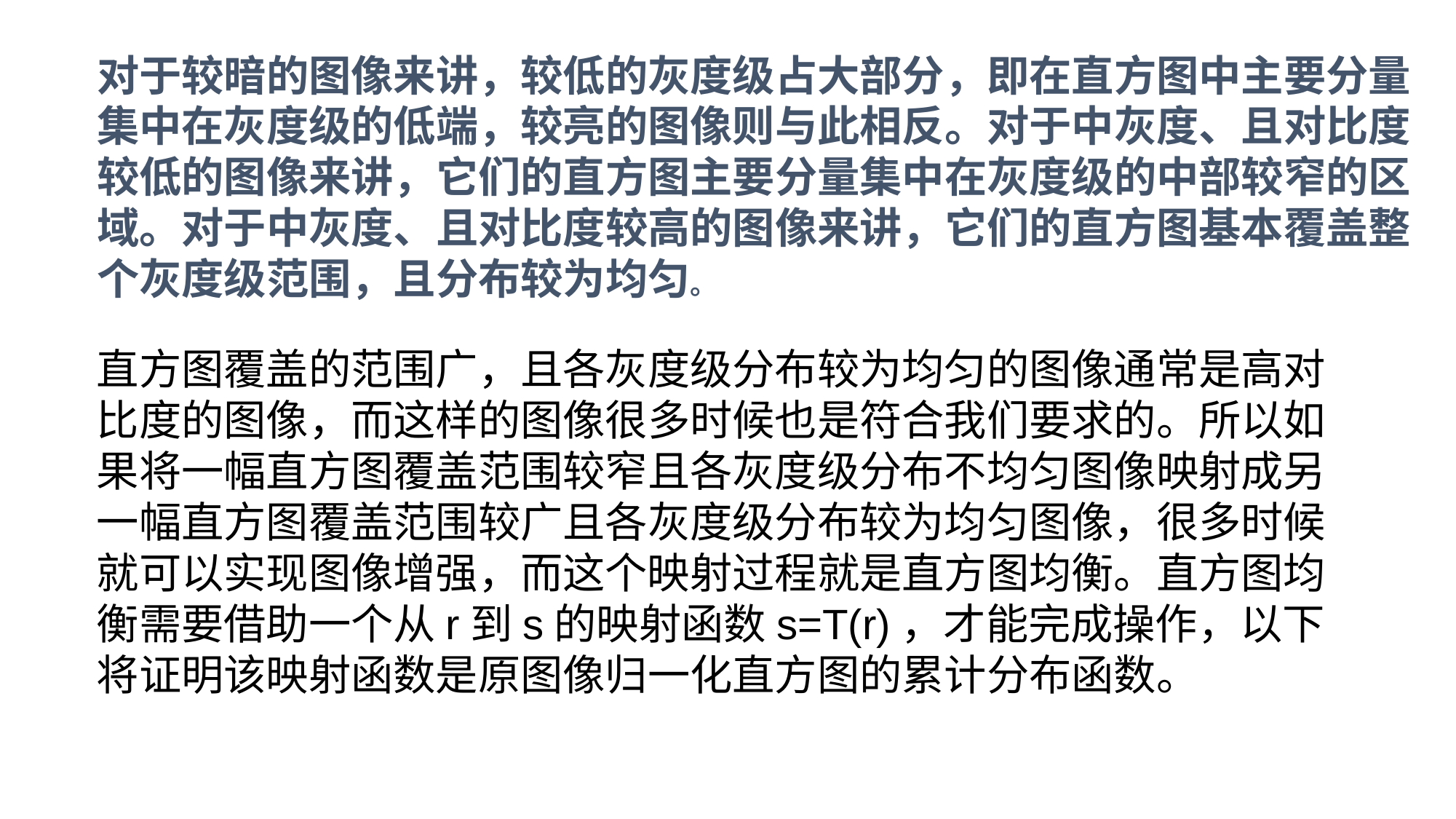

对于较暗的图像来讲，较低的灰度级占大部分，即在直方图中主要分量集中在灰度级的低端，较亮的图像则与此相反。对于中灰度、且对比度较低的图像来讲，它们的直方图主要分量集中在灰度级的中部较窄的区域。对于中灰度、且对比度较高的图像来讲，它们的直方图基本覆盖整个灰度级范围，且分布较为均匀。
直方图覆盖的范围广，且各灰度级分布较为均匀的图像通常是高对比度的图像，而这样的图像很多时候也是符合我们要求的。所以如果将一幅直方图覆盖范围较窄且各灰度级分布不均匀图像映射成另一幅直方图覆盖范围较广且各灰度级分布较为均匀图像，很多时候就可以实现图像增强，而这个映射过程就是直方图均衡。直方图均衡需要借助一个从r到s的映射函数s=T(r)，才能完成操作，以下将证明该映射函数是原图像归一化直方图的累计分布函数。